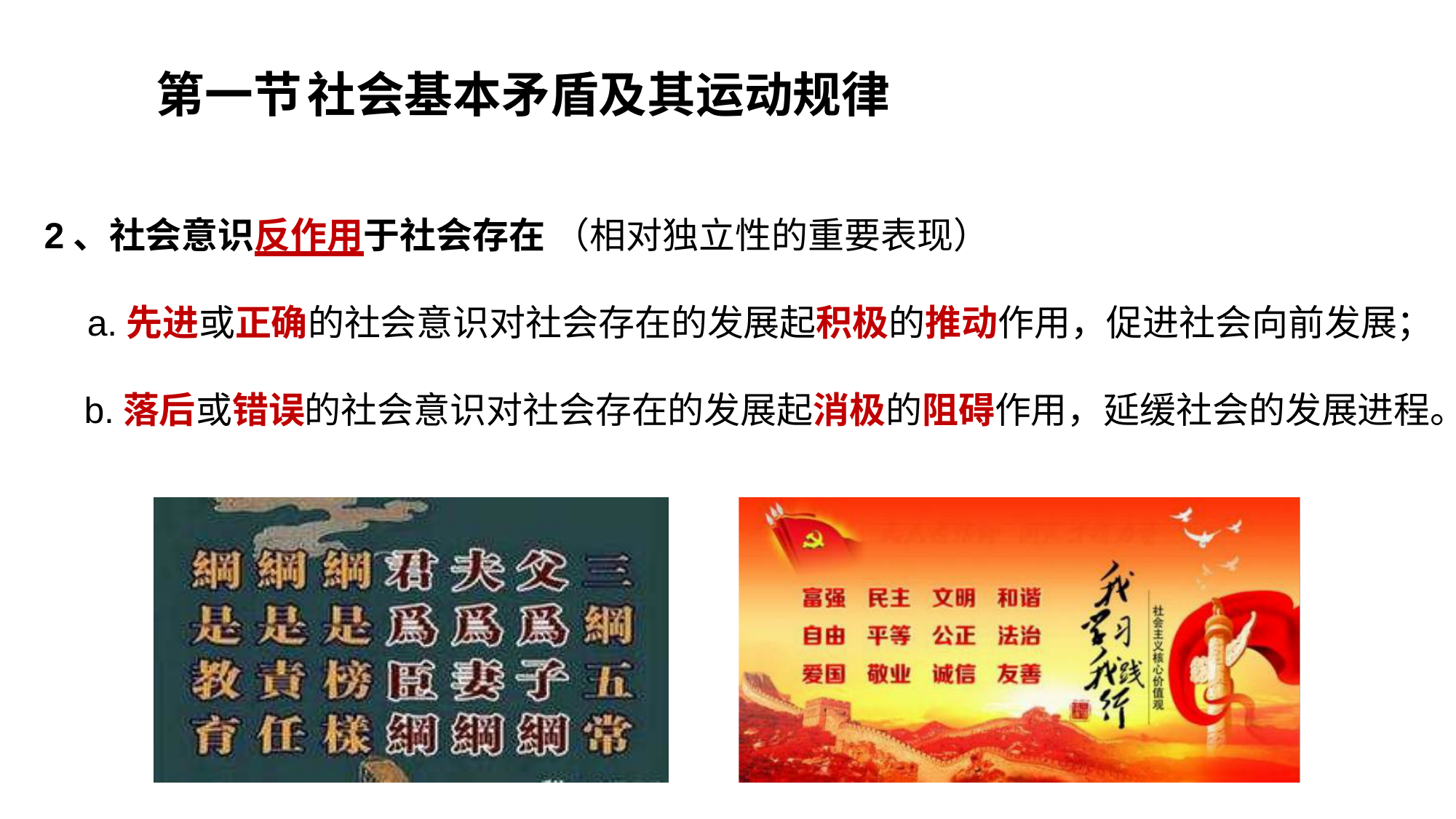

第一节	社会基本矛盾及其运动规律
2、社会意识反作用于社会存在 （相对独立性的重要表现）
a.先进或正确的社会意识对社会存在的发展起积极的推动作用，促进社会向前发展； b.落后或错误的社会意识对社会存在的发展起消极的阻碍作用，延缓社会的发展进程。